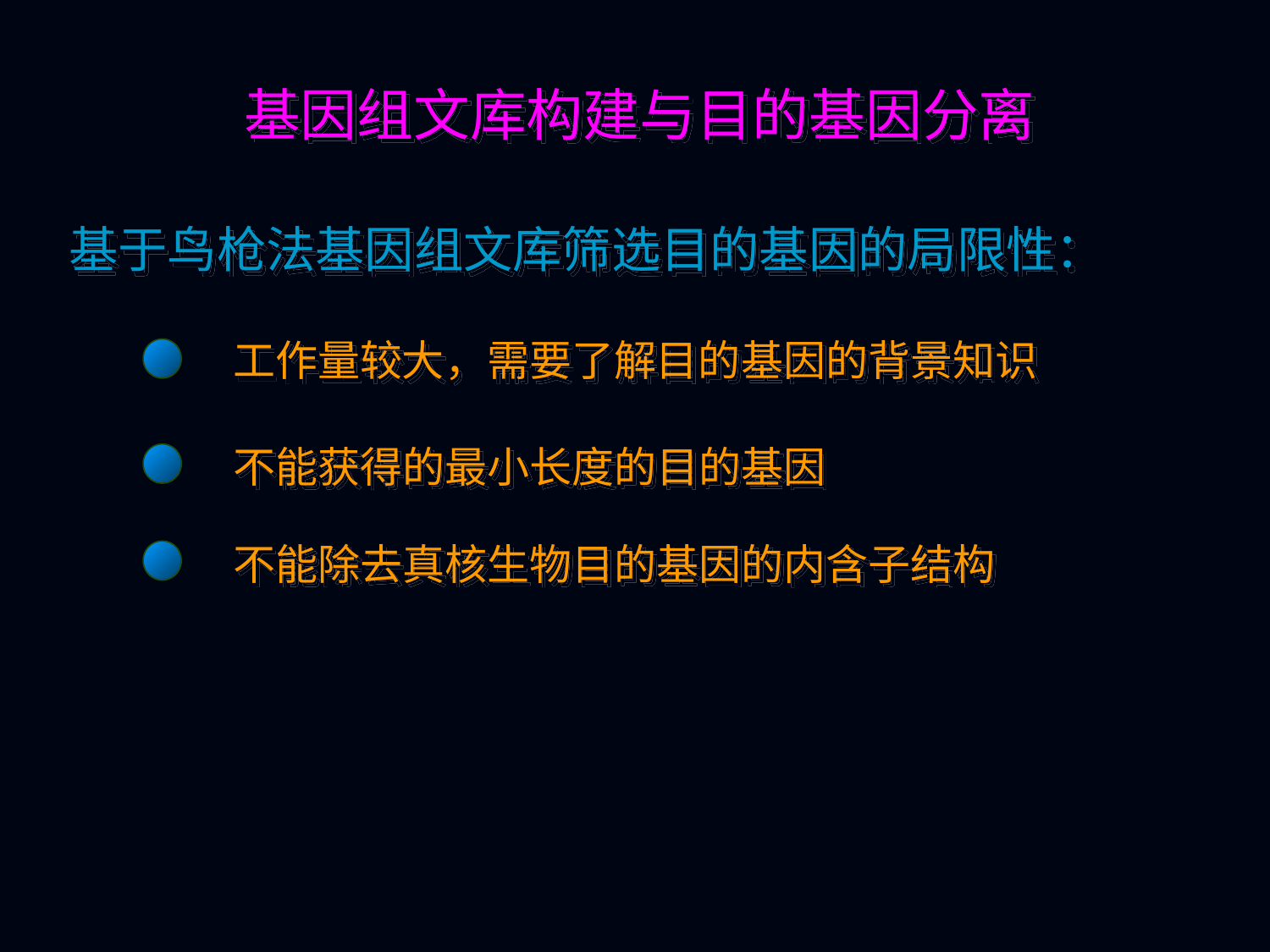

基因组文库构建与目的基因分离
基于鸟枪法基因组文库筛选目的基因的局限性：
工作量较大，需要了解目的基因的背景知识

不能获得的最小长度的目的基因

不能除去真核生物目的基因的内含子结构